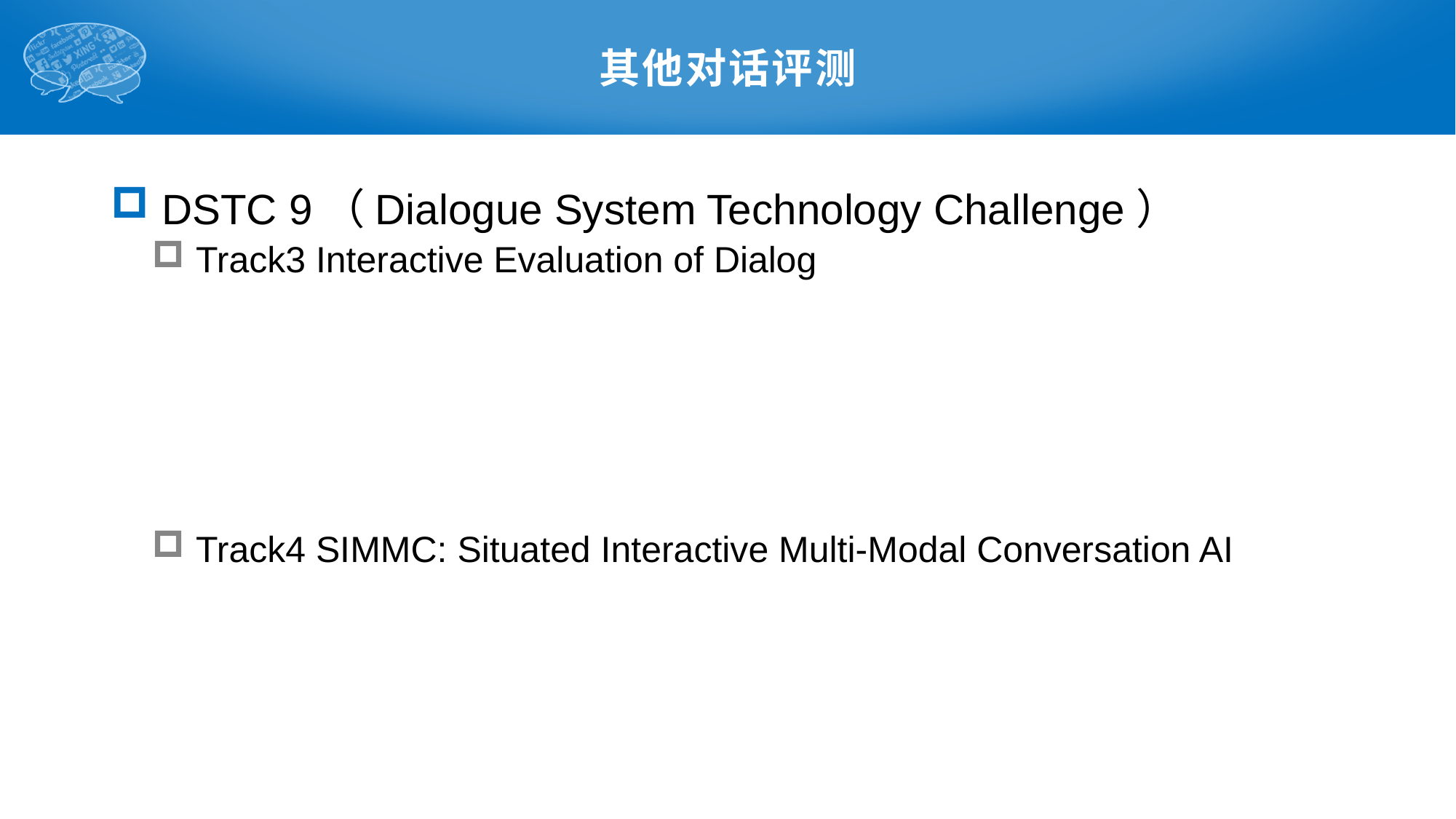

# 其他对话评测
 DSTC 9（Dialogue System Technology Challenge）
 Track3 Interactive Evaluation of Dialog

 Track4 SIMMC: Situated Interactive Multi-Modal Conversation AI